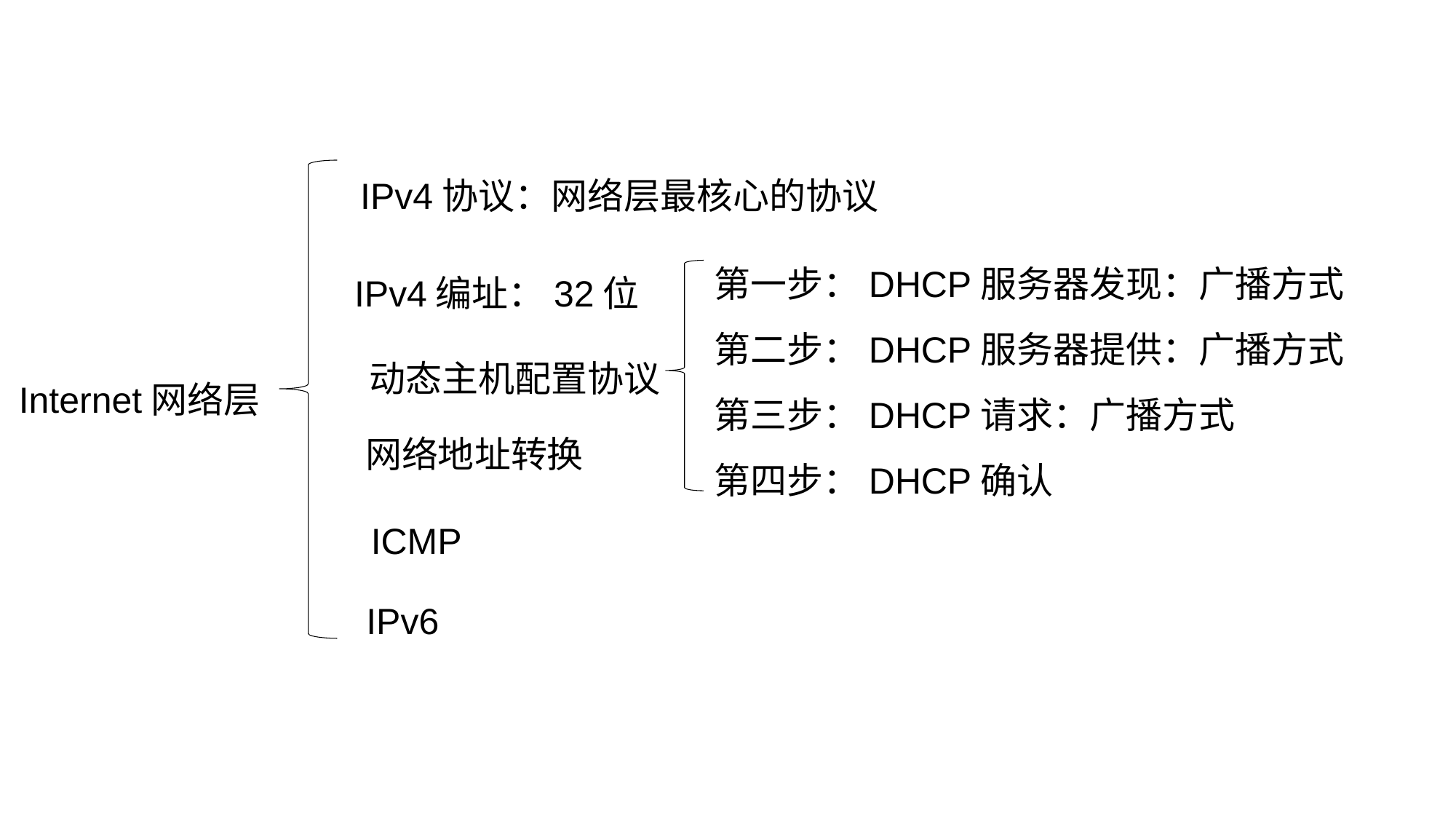

IPv4协议：网络层最核心的协议

第一步：DHCP服务器发现：广播方式
第二步：DHCP服务器提供：广播方式
第三步：DHCP请求：广播方式
第四步：DHCP确认
IPv4编址：32位

动态主机配置协议
Internet网络层
网络地址转换
ICMP
IPv6